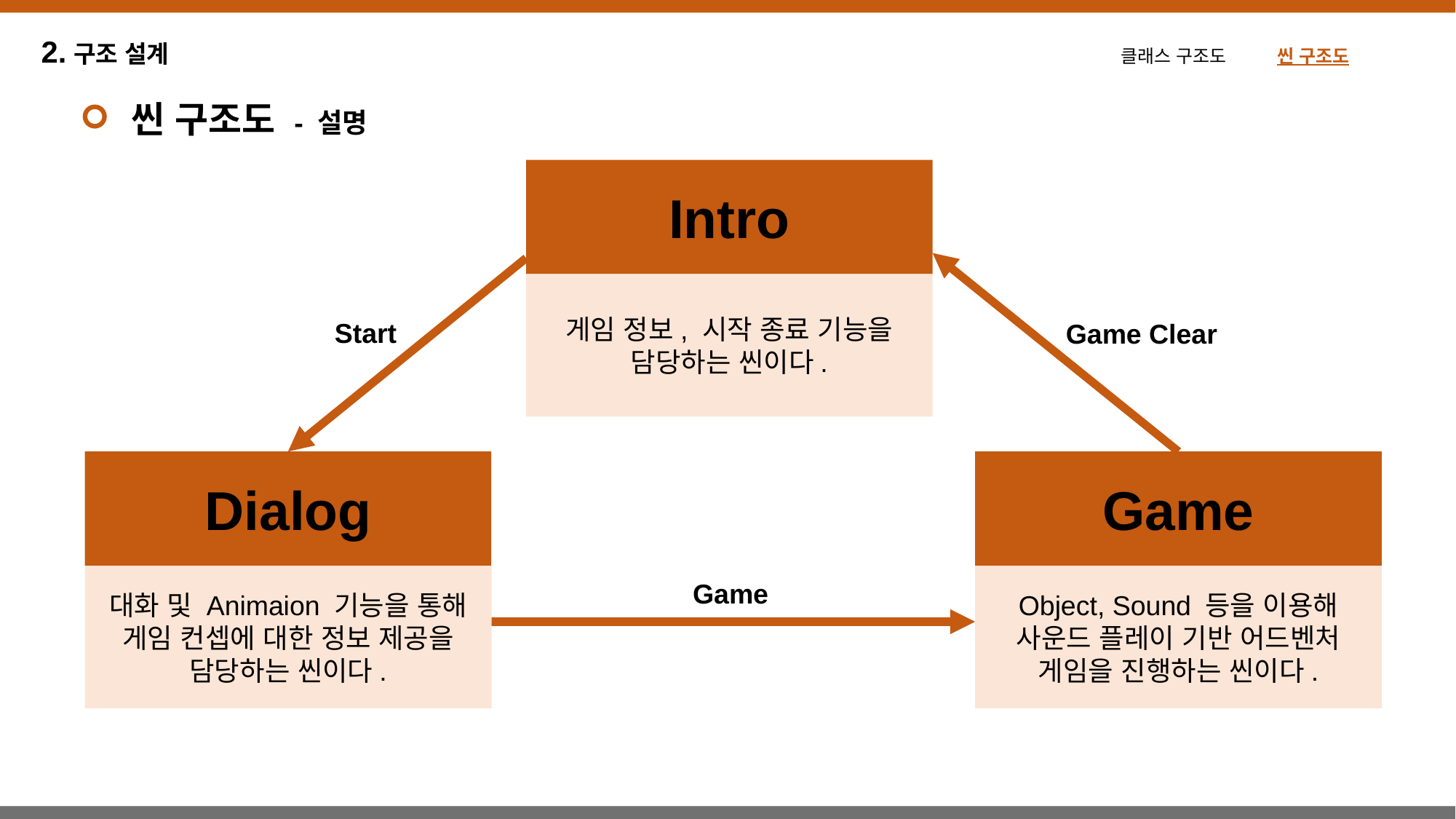

2.구조 설계
클래스 구조도          씬 구조도
씬 구조도 - 설명

Intro
게임 정보, 시작 종료 기능을 담당하는 씬이다.
Start
Game Clear
Dialog
Game
대화 및 Animaion 기능을 통해 게임 컨셉에 대한 정보 제공을 담당하는 씬이다.
Object, Sound 등을 이용해 사운드 플레이 기반 어드벤처 게임을 진행하는 씬이다.
Game